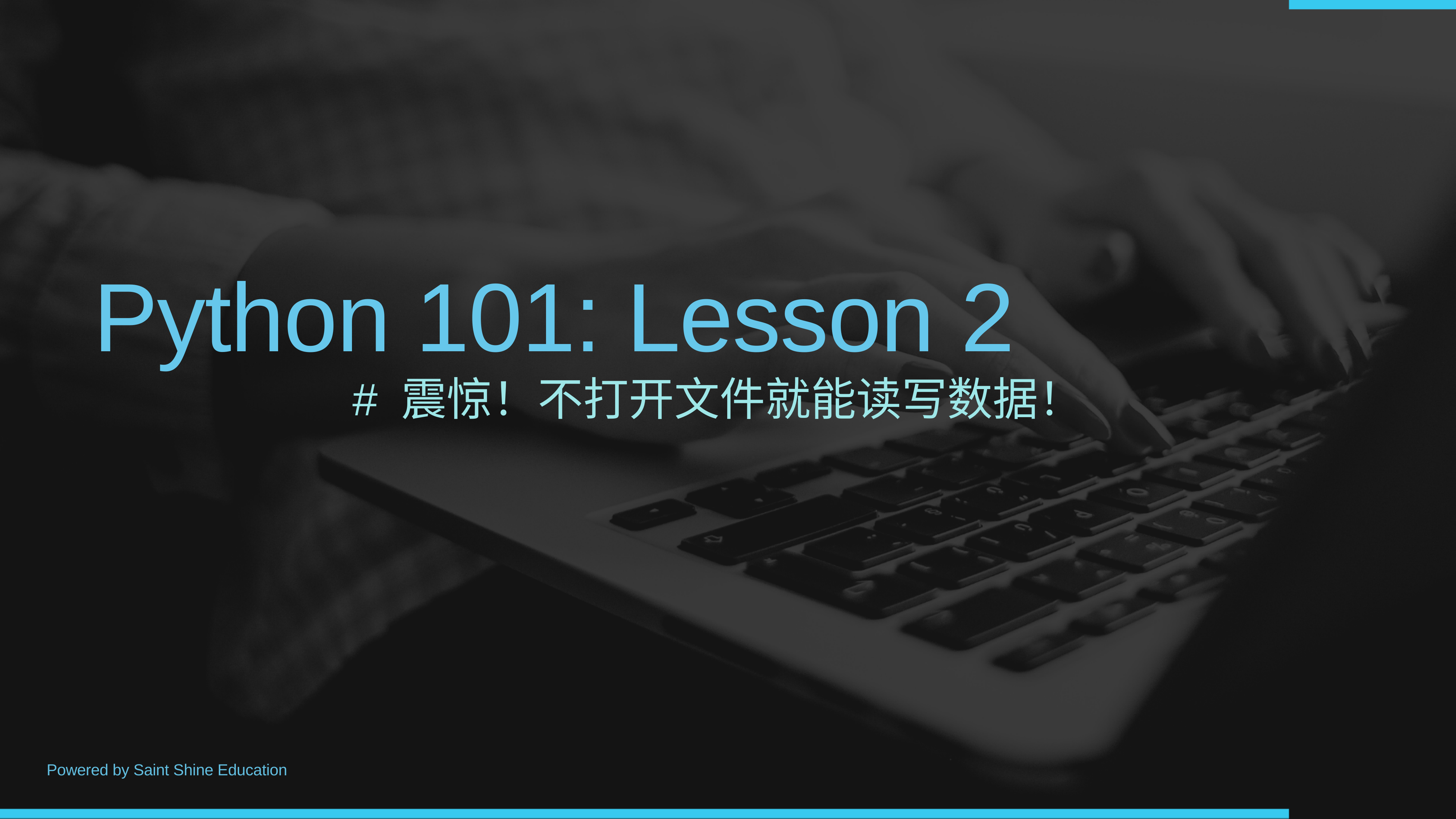

# Python 101: Lesson 2
# 震惊！不打开文件就能读写数据！
Powered by Saint Shine Education